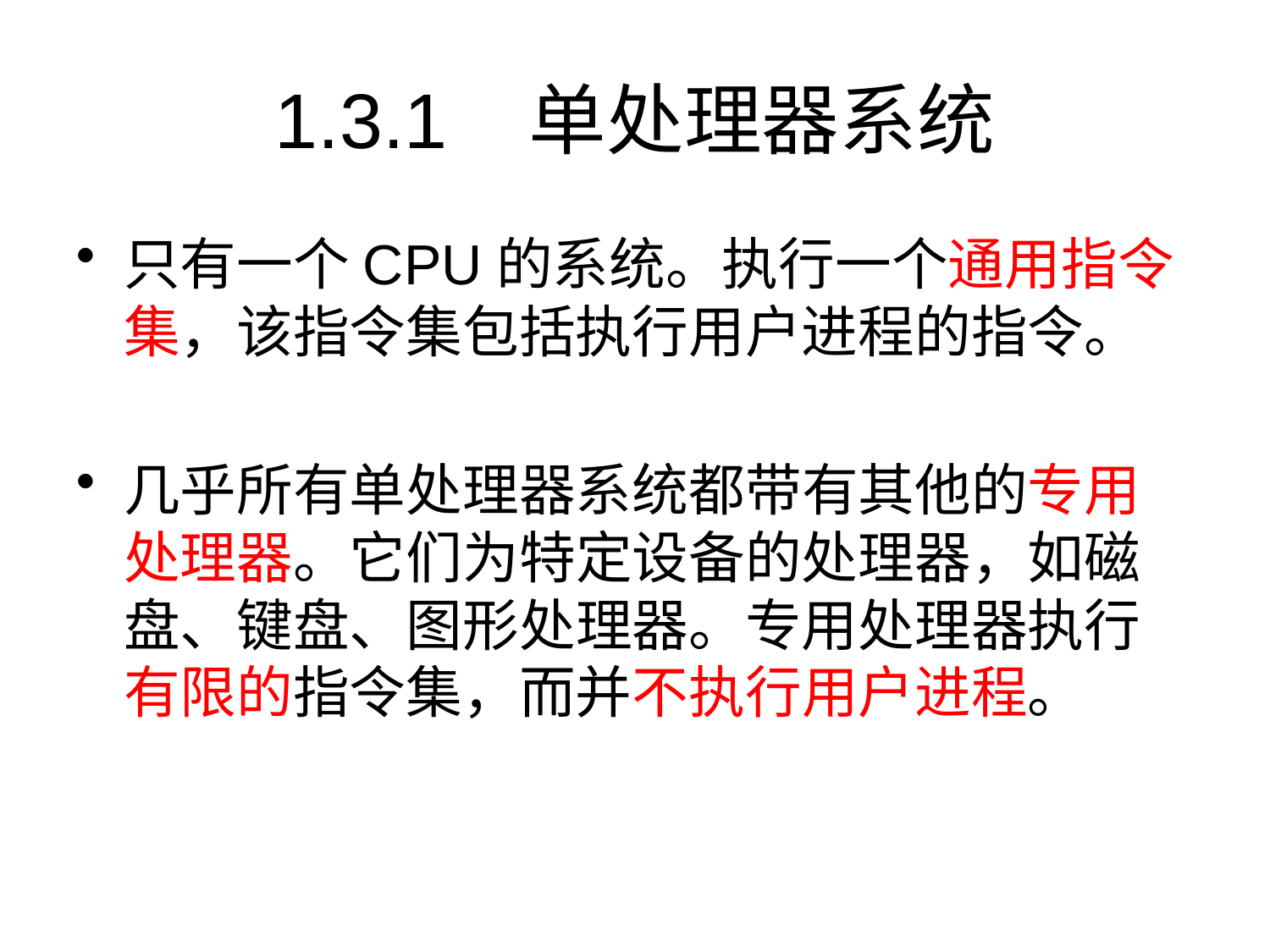

# 1.3.1	单处理器系统
只有一个CPU的系统。执行一个通用指令集，该指令集包括执行用户进程的指令。

几乎所有单处理器系统都带有其他的专用处理器。它们为特定设备的处理器，如磁盘、键盘、图形处理器。专用处理器执行有限的指令集，而并不执行用户进程。